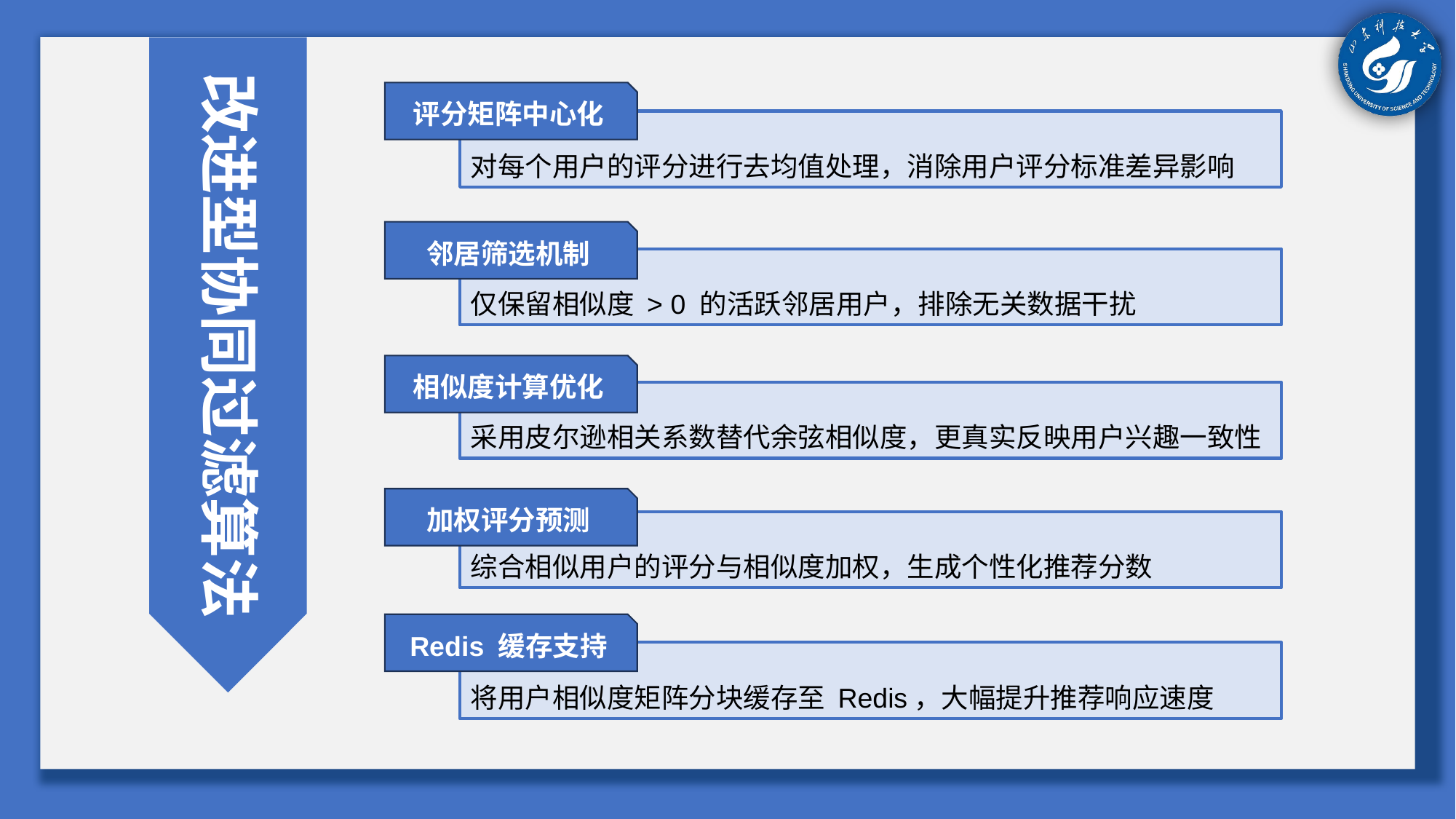

改进型协同过滤算法
评分矩阵中心化

对每个用户的评分进行去均值处理，消除用户评分标准差异影响
邻居筛选机制

仅保留相似度 > 0 的活跃邻居用户，排除无关数据干扰

相似度计算优化

采用皮尔逊相关系数替代余弦相似度，更真实反映用户兴趣一致性
加权评分预测

综合相似用户的评分与相似度加权，生成个性化推荐分数
Redis 缓存支持

将用户相似度矩阵分块缓存至 Redis，大幅提升推荐响应速度